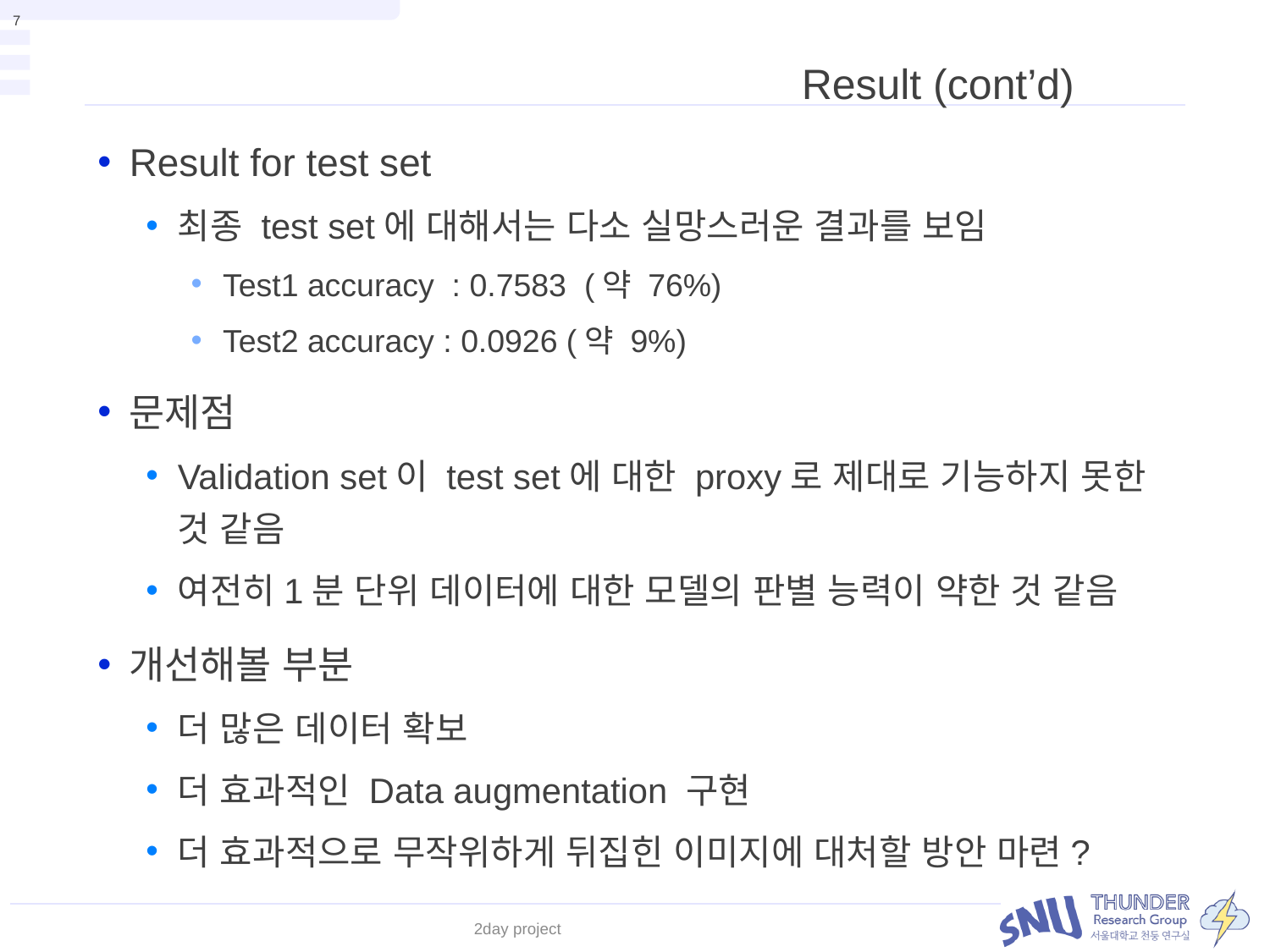

7
# Result (cont’d)
Result for test set
최종 test set에 대해서는 다소 실망스러운 결과를 보임
Test1 accuracy  : 0.7583  (약 76%)
Test2 accuracy : 0.0926 (약 9%)
문제점
Validation set이 test set에 대한 proxy로 제대로 기능하지 못한 것 같음
여전히1분 단위 데이터에 대한 모델의 판별 능력이 약한 것 같음
개선해볼 부분
더 많은 데이터 확보
더 효과적인 Data augmentation 구현
더 효과적으로 무작위하게 뒤집힌 이미지에 대처할 방안 마련?

2day project